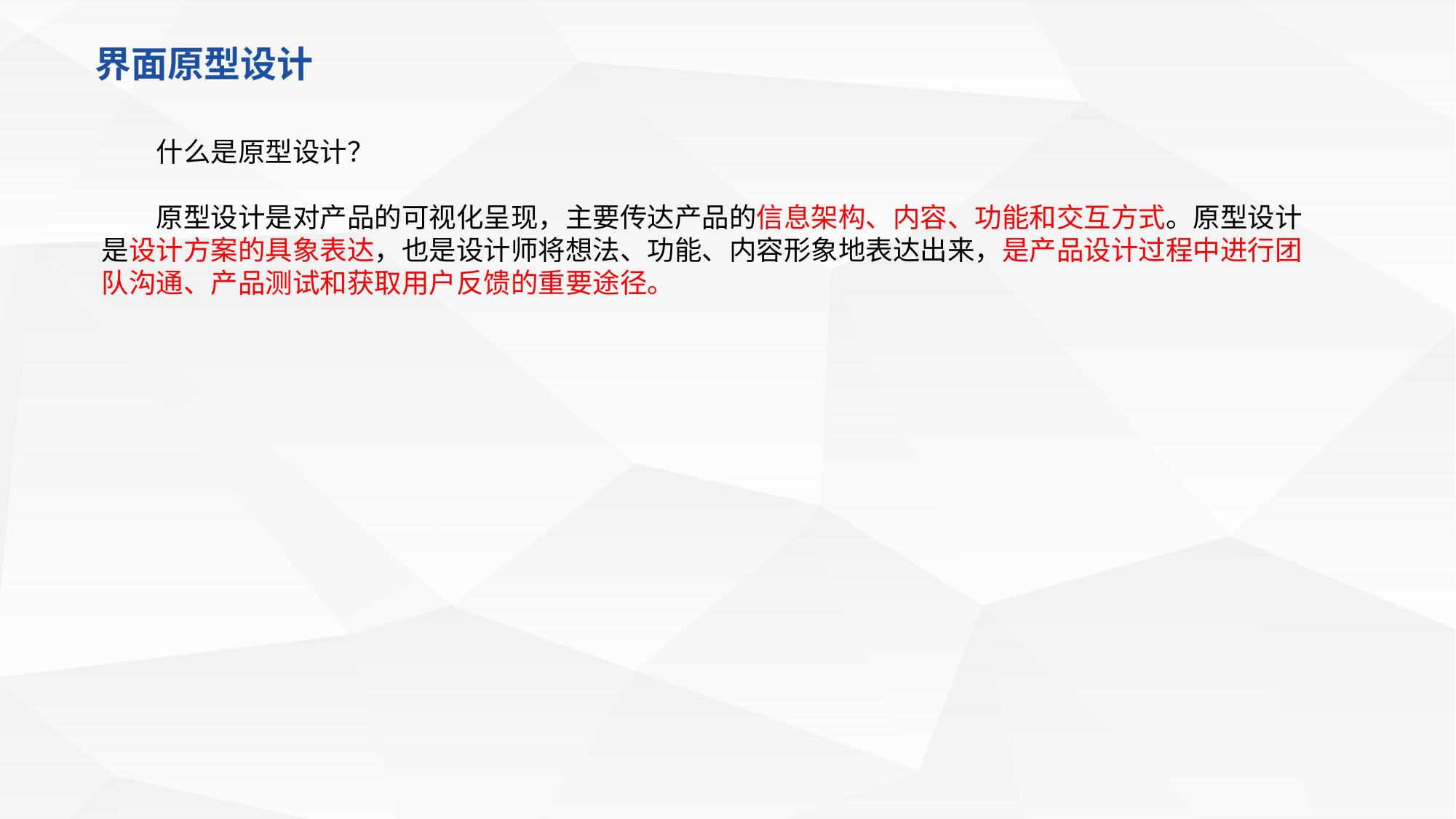

界面原型设计
什么是原型设计？

原型设计是对产品的可视化呈现，主要传达产品的信息架构、内容、功能和交互方式。原型设计是设计方案的具象表达，也是设计师将想法、功能、内容形象地表达出来，是产品设计过程中进行团队沟通、产品测试和获取用户反馈的重要途径。